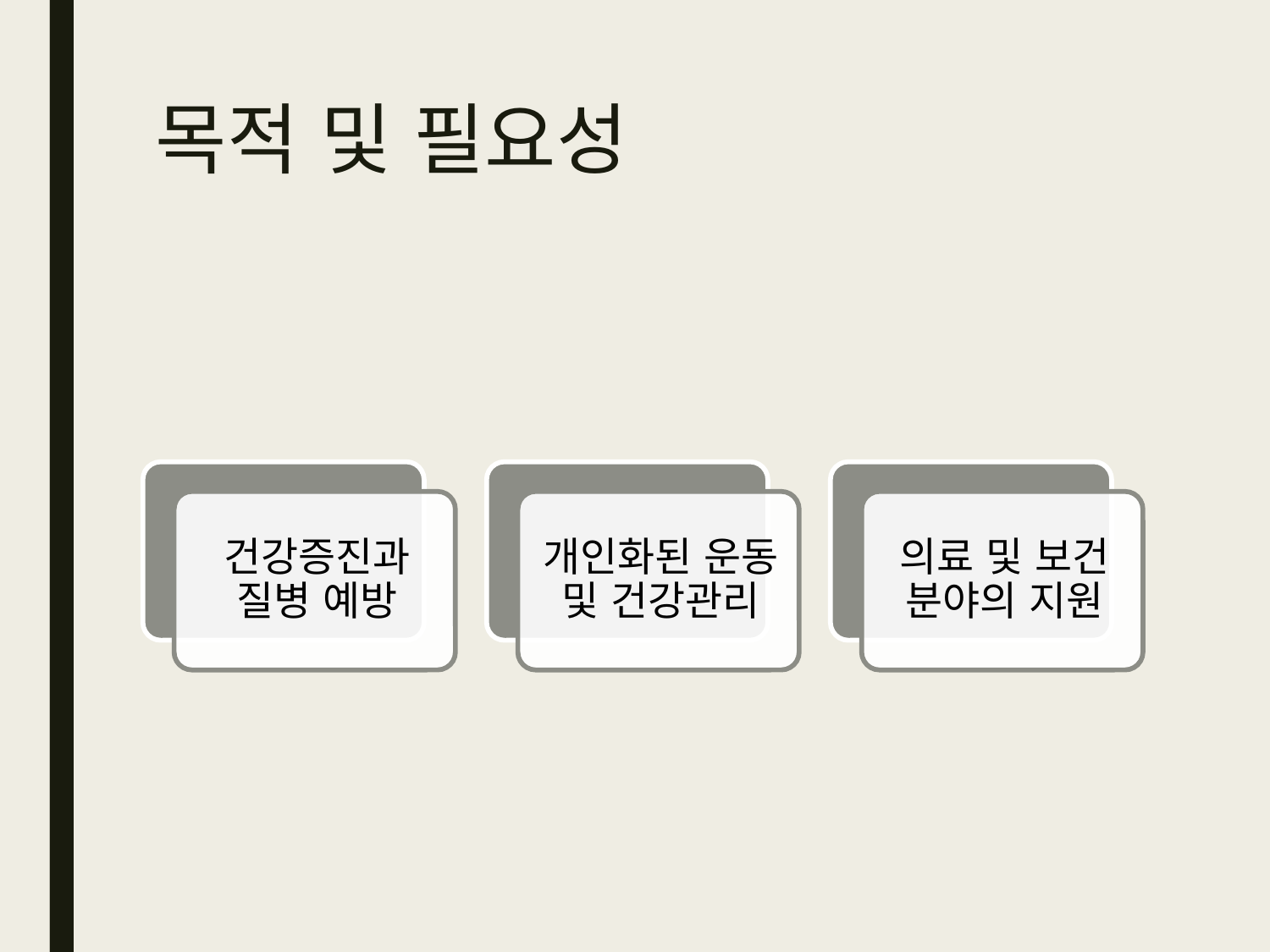

# 목적 및 필요성
건강증진과 질병 예방
개인화된 운동 및 건강관리
의료 및 보건 분야의 지원